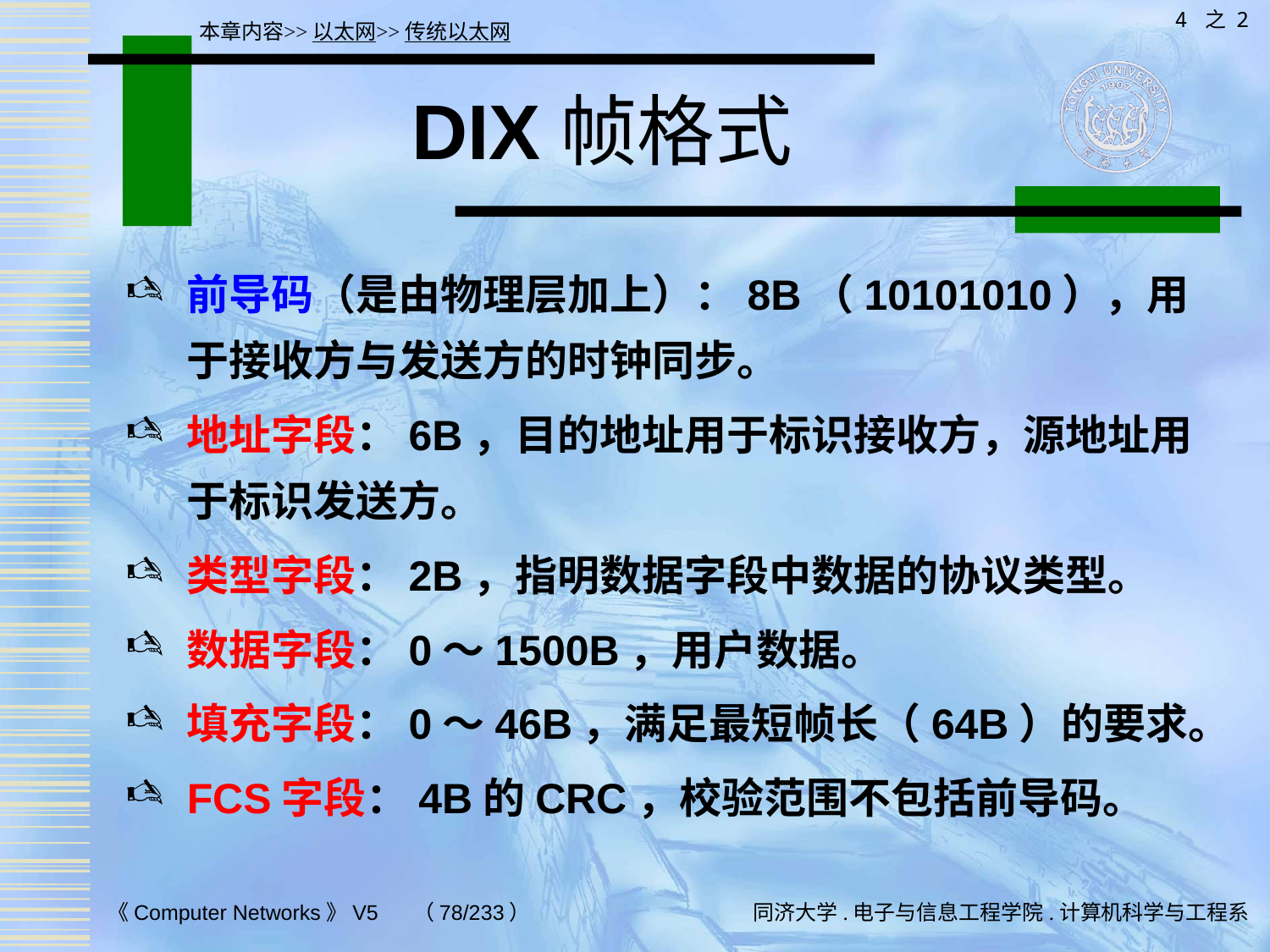

4 之 2
本章内容>>以太网>>传统以太网
# DIX帧格式
前导码（是由物理层加上）：8B（10101010），用于接收方与发送方的时钟同步。
地址字段：6B，目的地址用于标识接收方，源地址用于标识发送方。
类型字段：2B，指明数据字段中数据的协议类型。
数据字段：0～1500B，用户数据。
填充字段：0～46B，满足最短帧长（64B）的要求。
FCS字段：4B的CRC，校验范围不包括前导码。